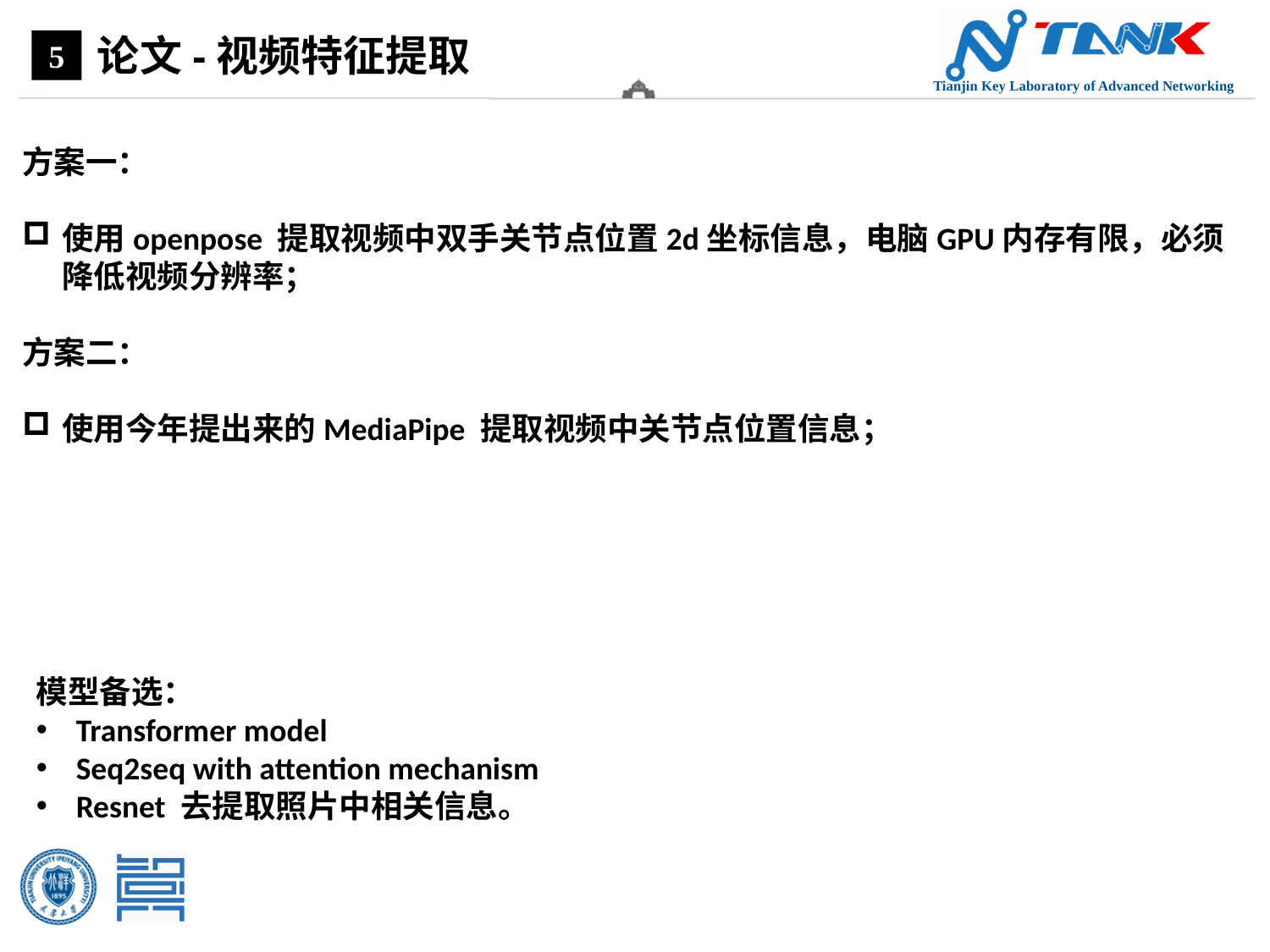

论文-视频特征提取
5
方案一：

使用openpose 提取视频中双手关节点位置2d坐标信息，电脑GPU内存有限，必须降低视频分辨率；

方案二：

使用今年提出来的MediaPipe 提取视频中关节点位置信息；

模型备选：
Transformer model
Seq2seq with attention mechanism
Resnet 去提取照片中相关信息。